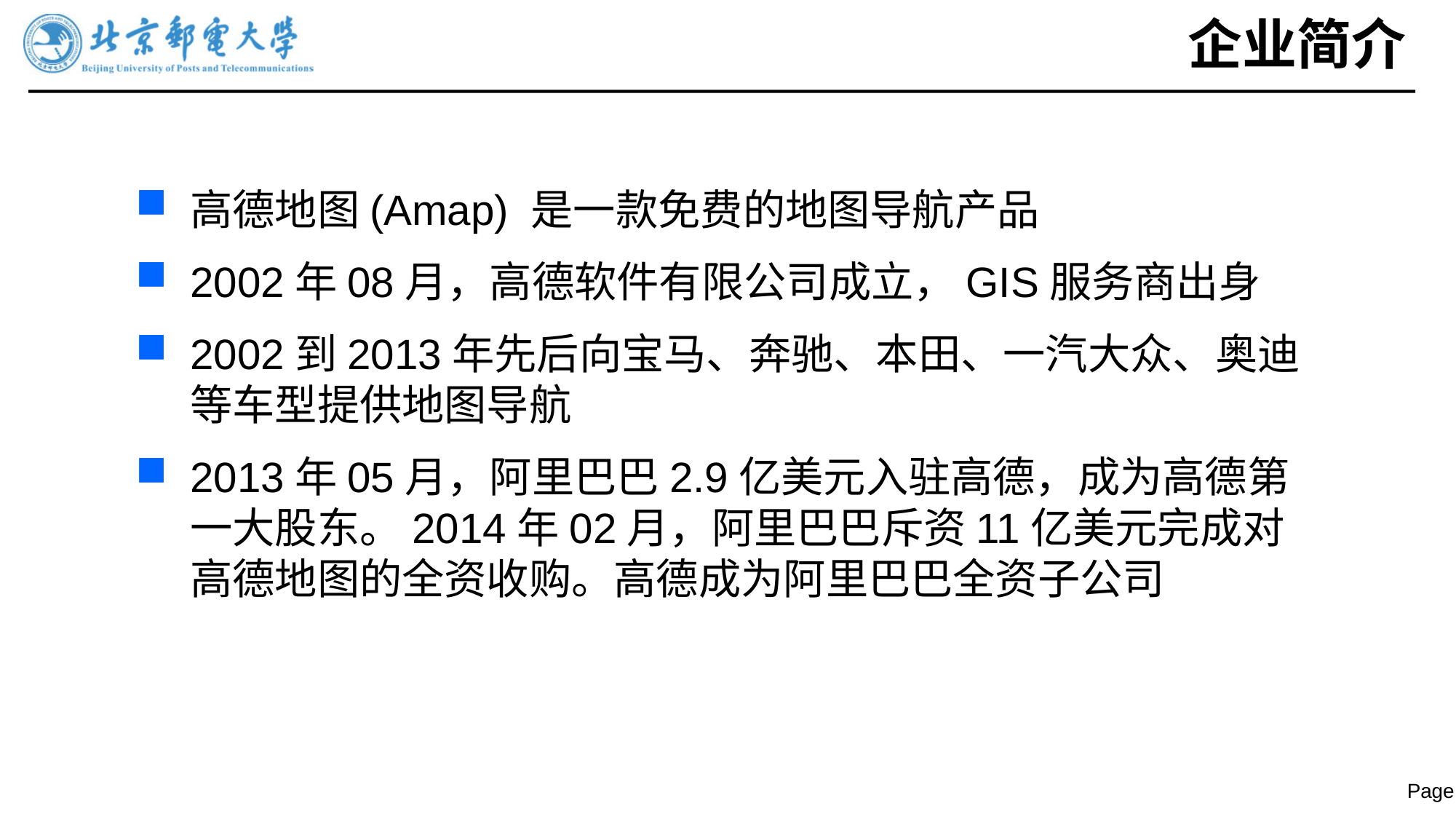

# 企业简介
高德地图(Amap) 是一款免费的地图导航产品
2002年08月，高德软件有限公司成立，GIS服务商出身
2002到2013年先后向宝马、奔驰、本田、一汽大众、奥迪等车型提供地图导航
2013年05月，阿里巴巴2.9亿美元入驻高德，成为高德第一大股东。2014年02月，阿里巴巴斥资11亿美元完成对高德地图的全资收购。高德成为阿里巴巴全资子公司